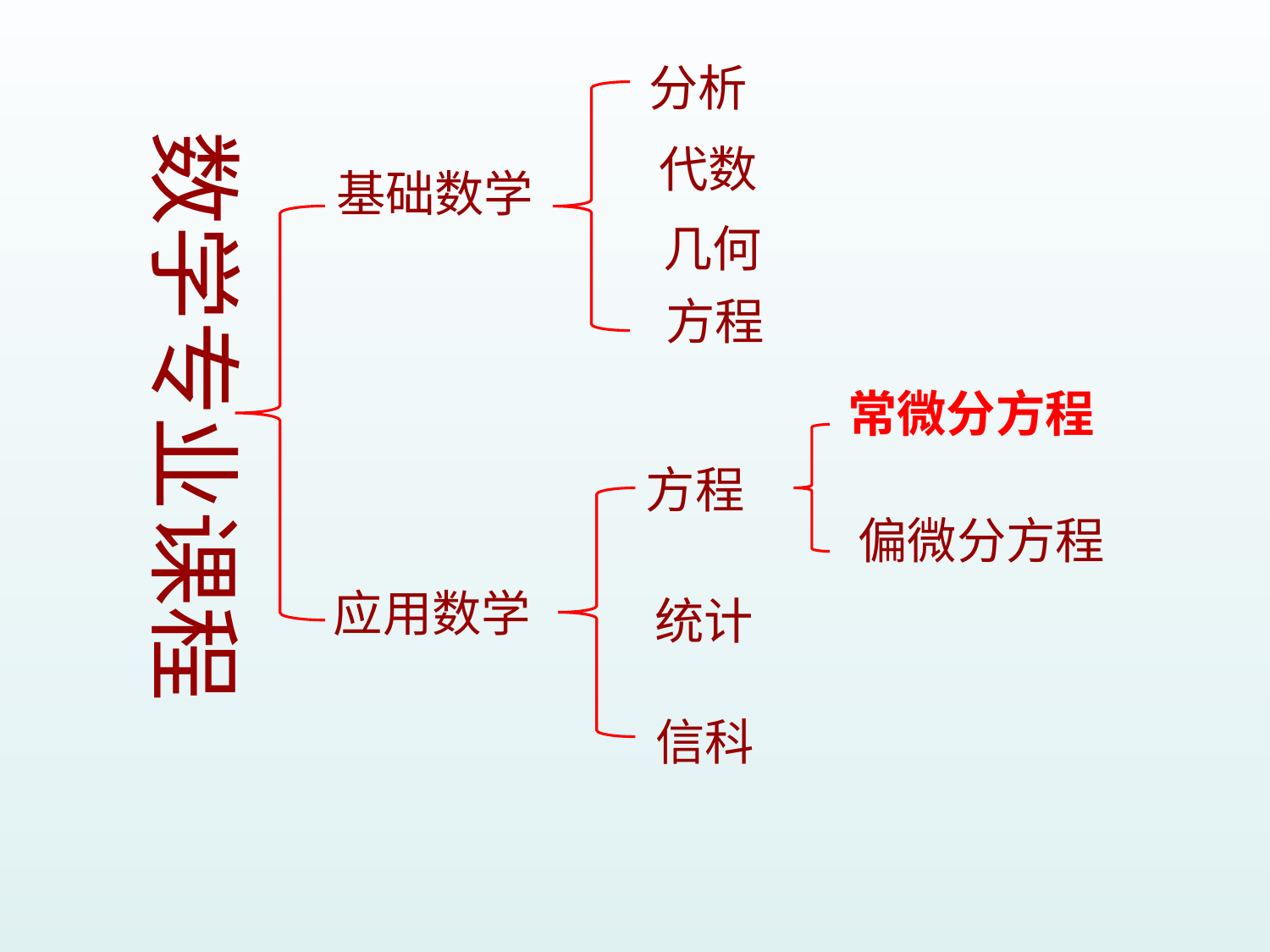

分析

数学专业课程
代数
基础数学

几何
方程
常微分方程

方程

偏微分方程
应用数学
统计
信科